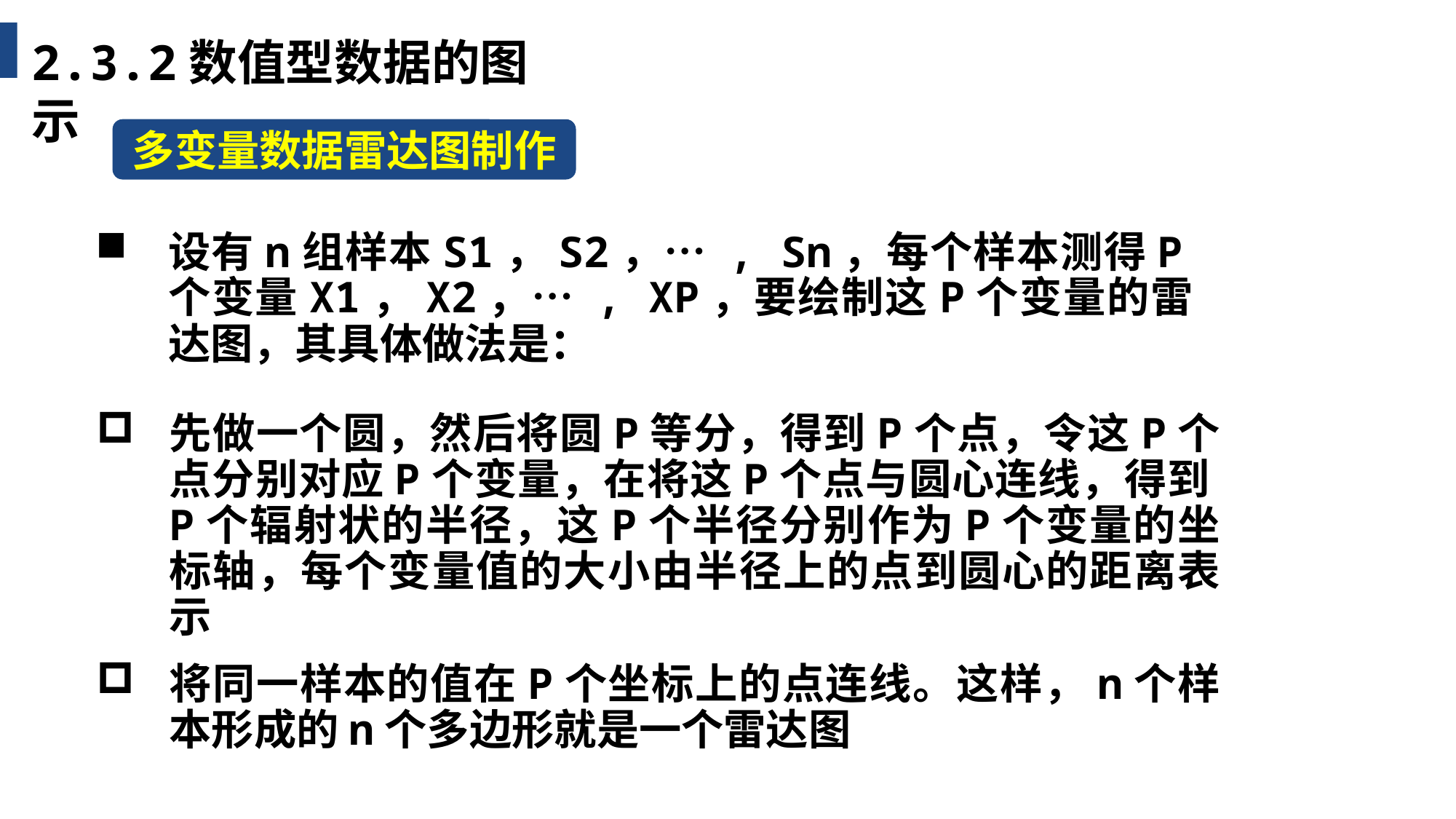

2.3.2数值型数据的图示
多变量数据雷达图制作
设有n组样本S1，S2，… , Sn，每个样本测得P个变量X1，X2，… , XP，要绘制这P个变量的雷达图，其具体做法是：
先做一个圆，然后将圆P等分，得到P个点，令这P个点分别对应P个变量，在将这P个点与圆心连线，得到P个辐射状的半径，这P个半径分别作为P个变量的坐标轴，每个变量值的大小由半径上的点到圆心的距离表示
将同一样本的值在P个坐标上的点连线。这样，n个样本形成的n个多边形就是一个雷达图